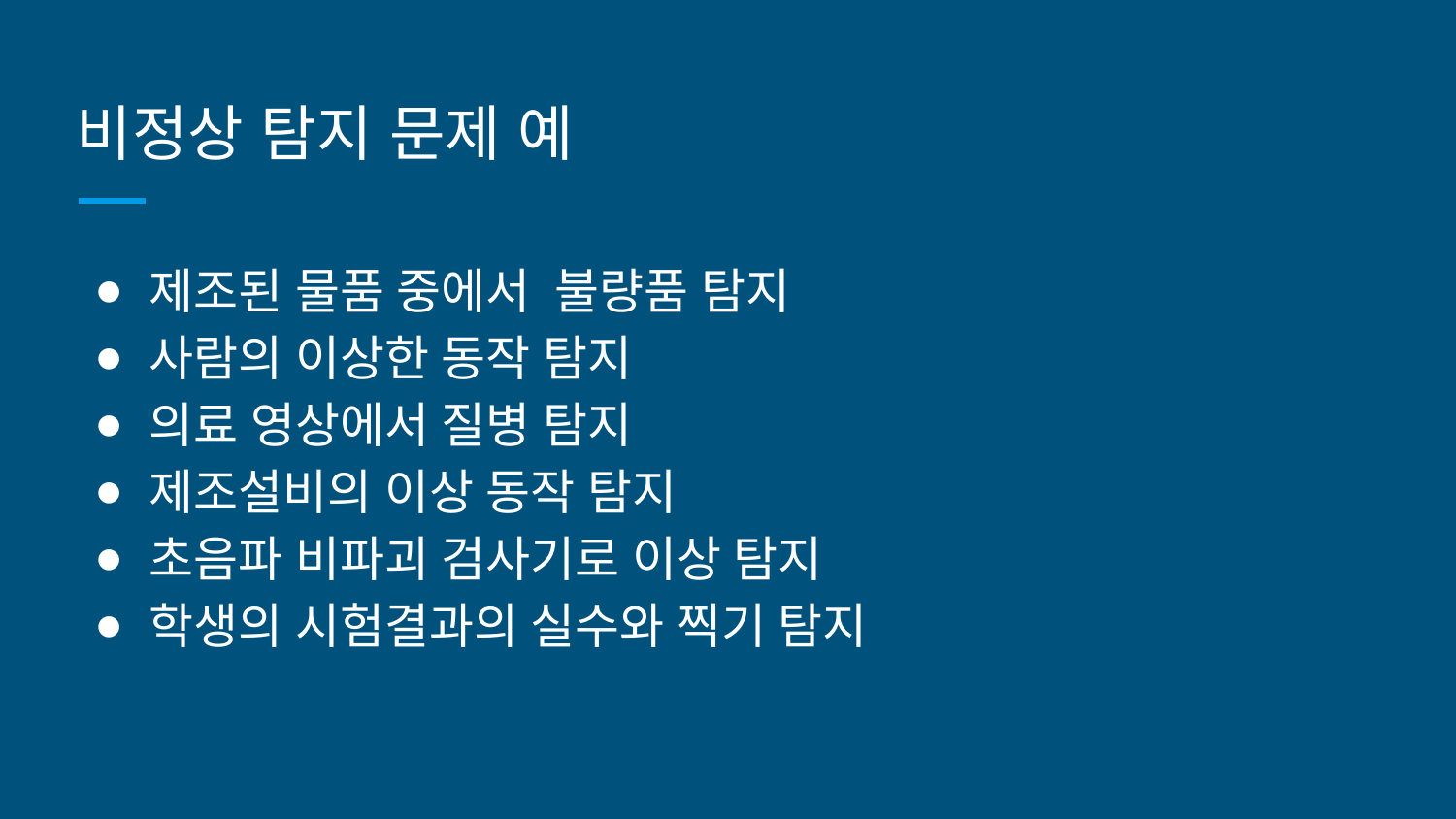

# 비정상 탐지 문제 예
제조된 물품 중에서  불량품 탐지
사람의 이상한 동작 탐지
의료 영상에서 질병 탐지
제조설비의 이상 동작 탐지
초음파 비파괴 검사기로 이상 탐지
학생의 시험결과의 실수와 찍기 탐지